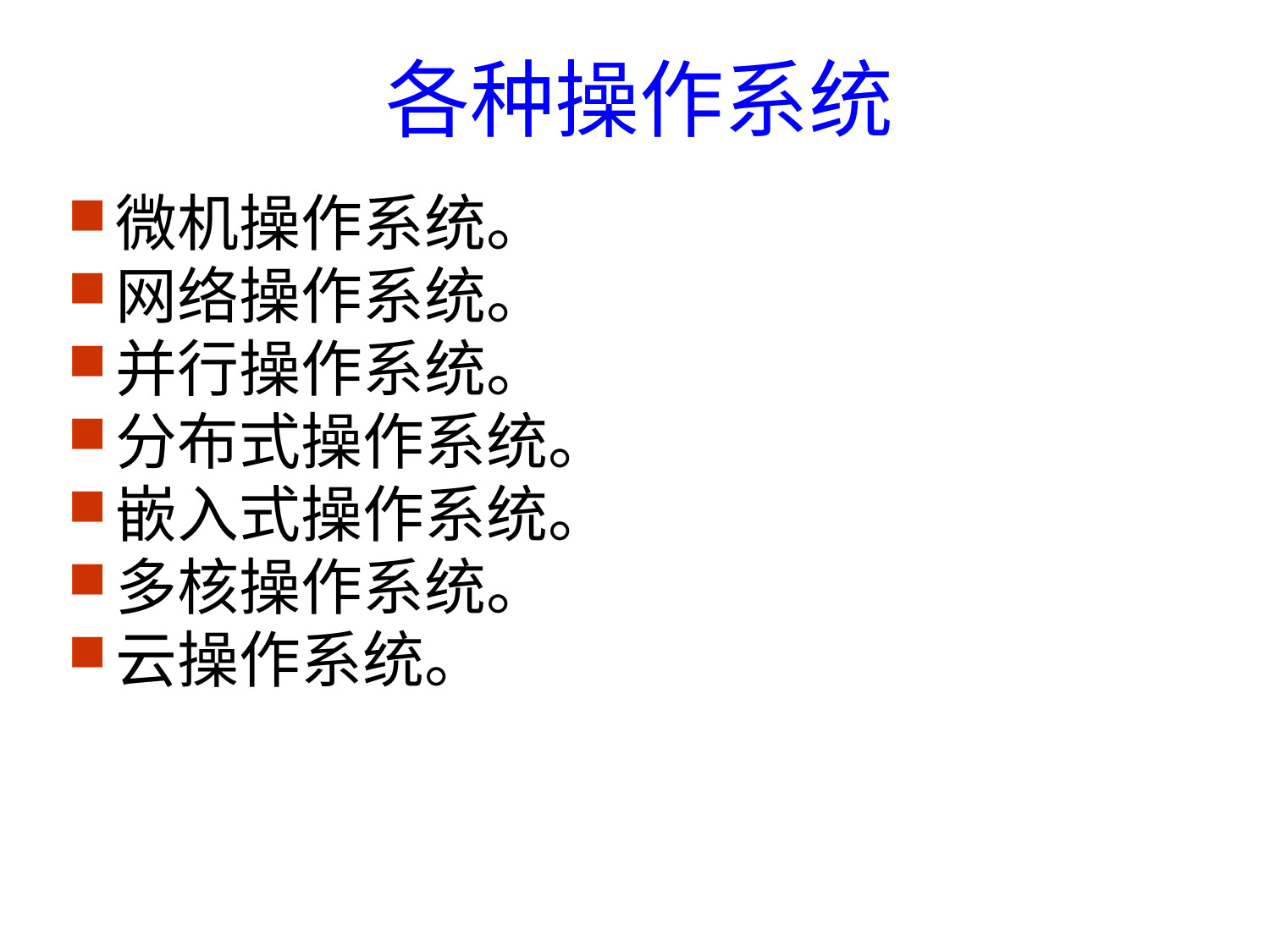

# 各种操作系统
微机操作系统。
网络操作系统。
并行操作系统。
分布式操作系统。
嵌入式操作系统。
多核操作系统。
云操作系统。